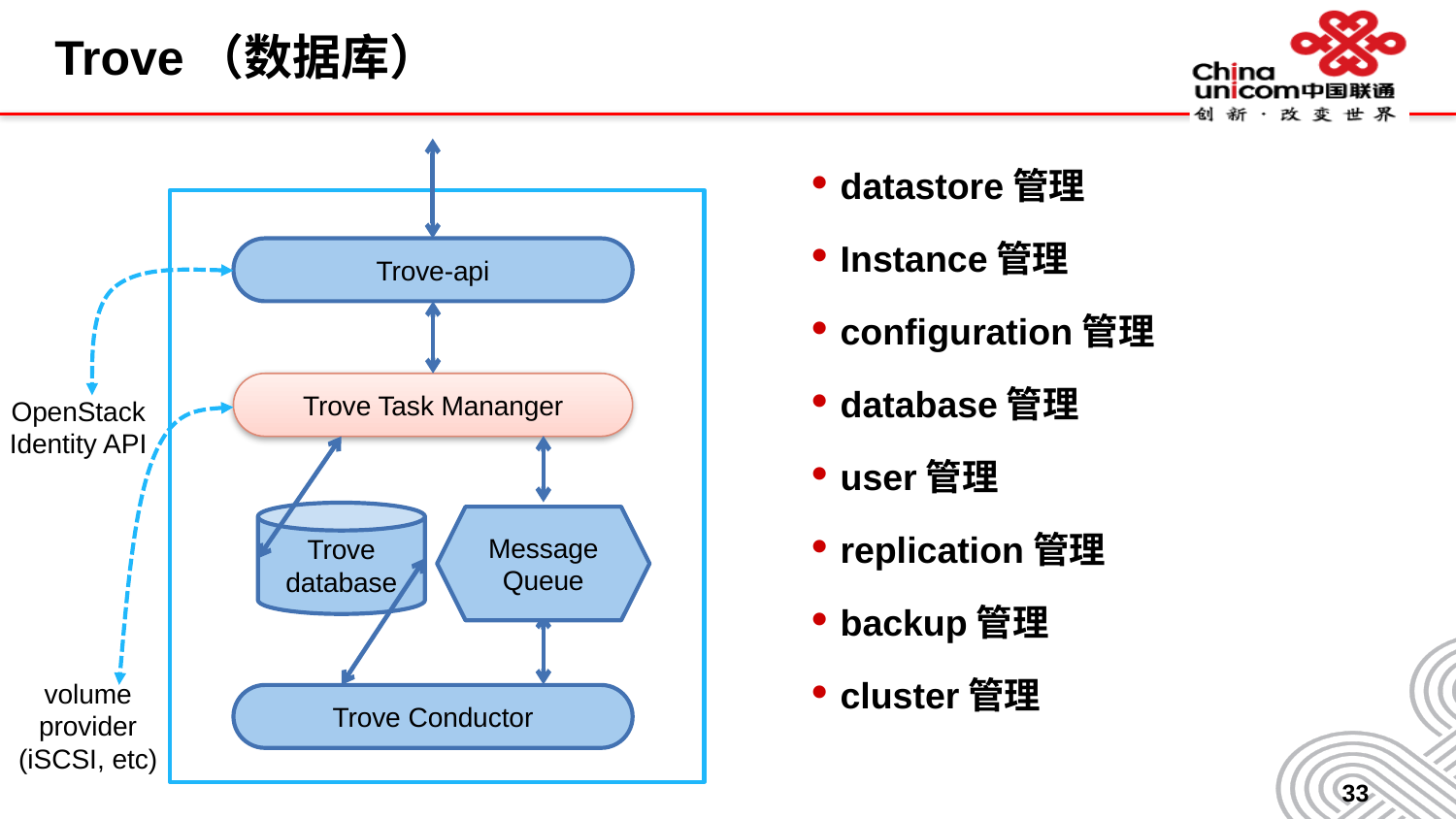

# Trove（数据库）
datastore管理
Instance管理
configuration管理
database管理
user管理
replication管理
backup管理
cluster管理

Trove-api

Trove Task Mananger
OpenStack
Identity API

Trove database
volume
provider
(iSCSI, etc)
Trove Conductor
Message Queue
33